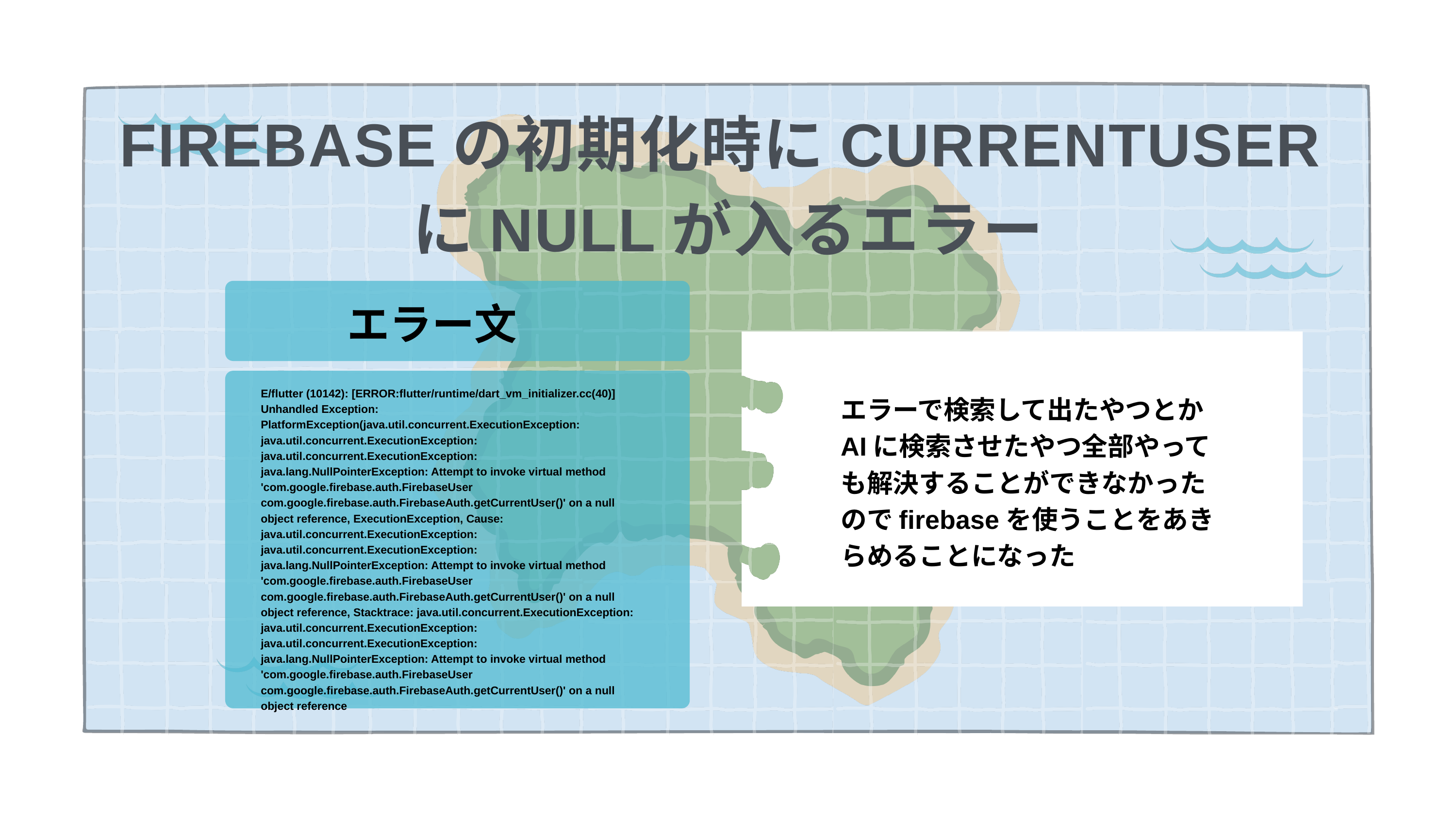

FIREBASEの初期化時にCURRENTUSERにNULLが入るエラー

エラー文

E/flutter (10142): [ERROR:flutter/runtime/dart_vm_initializer.cc(40)] Unhandled Exception: PlatformException(java.util.concurrent.ExecutionException: java.util.concurrent.ExecutionException: java.util.concurrent.ExecutionException: java.lang.NullPointerException: Attempt to invoke virtual method 'com.google.firebase.auth.FirebaseUser com.google.firebase.auth.FirebaseAuth.getCurrentUser()' on a null object reference, ExecutionException, Cause: java.util.concurrent.ExecutionException: java.util.concurrent.ExecutionException: java.lang.NullPointerException: Attempt to invoke virtual method 'com.google.firebase.auth.FirebaseUser com.google.firebase.auth.FirebaseAuth.getCurrentUser()' on a null object reference, Stacktrace: java.util.concurrent.ExecutionException: java.util.concurrent.ExecutionException: java.util.concurrent.ExecutionException: java.lang.NullPointerException: Attempt to invoke virtual method 'com.google.firebase.auth.FirebaseUser com.google.firebase.auth.FirebaseAuth.getCurrentUser()' on a null object reference
エラーで検索して出たやつとかAIに検索させたやつ全部やっても解決することができなかったのでfirebaseを使うことをあきらめることになった